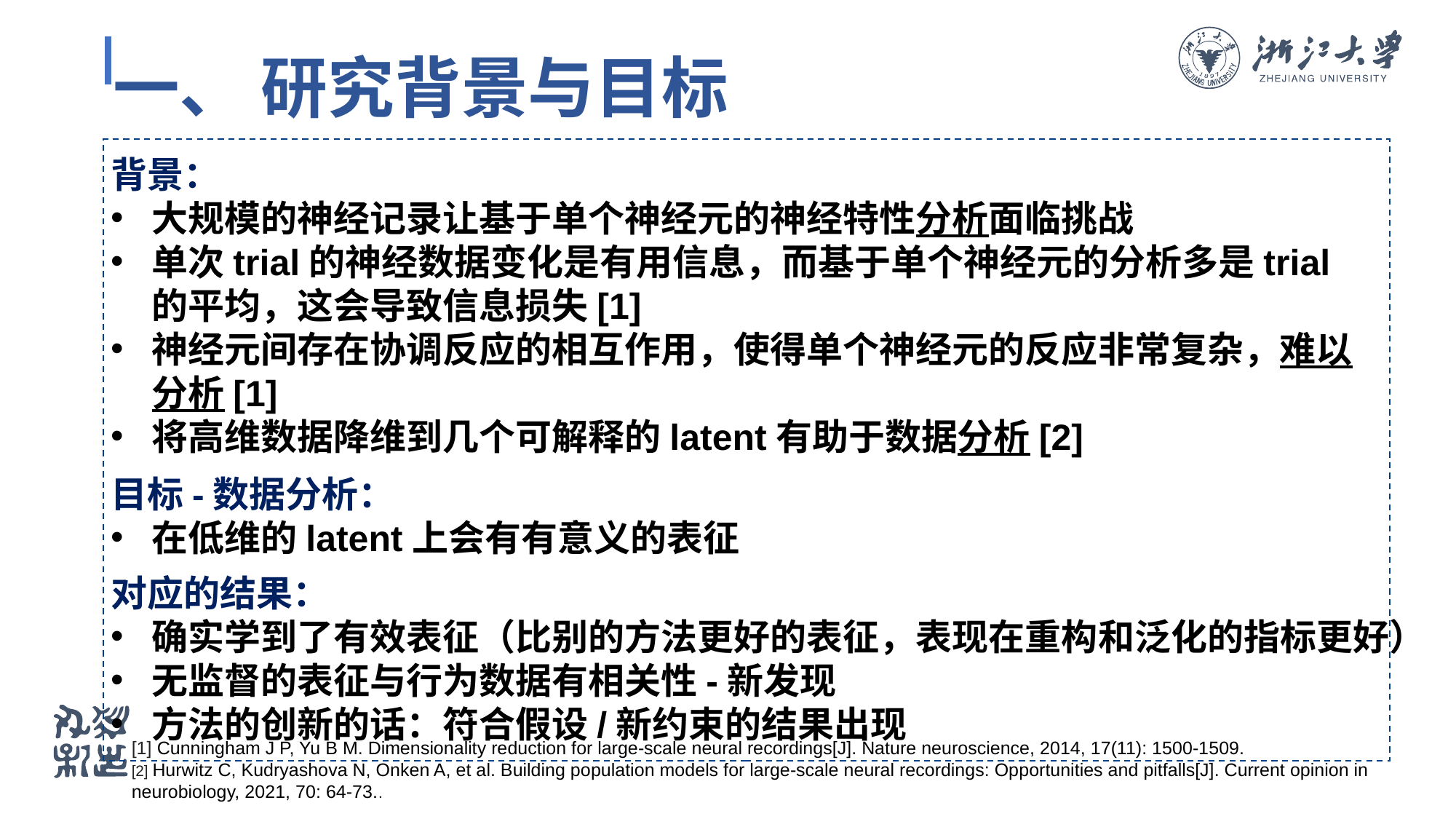

一、 研究背景与目标

背景：
大规模的神经记录让基于单个神经元的神经特性分析面临挑战
单次trial的神经数据变化是有用信息，而基于单个神经元的分析多是trial的平均，这会导致信息损失[1]
神经元间存在协调反应的相互作用，使得单个神经元的反应非常复杂，难以分析[1]
将高维数据降维到几个可解释的latent有助于数据分析[2]

目标-数据分析：
在低维的latent上会有有意义的表征
对应的结果：
确实学到了有效表征（比别的方法更好的表征，表现在重构和泛化的指标更好）
无监督的表征与行为数据有相关性-新发现
方法的创新的话：符合假设/新约束的结果出现
[1] Cunningham J P, Yu B M. Dimensionality reduction for large-scale neural recordings[J]. Nature neuroscience, 2014, 17(11): 1500-1509.
[2] Hurwitz C, Kudryashova N, Onken A, et al. Building population models for large-scale neural recordings: Opportunities and pitfalls[J]. Current opinion in neurobiology, 2021, 70: 64-73..